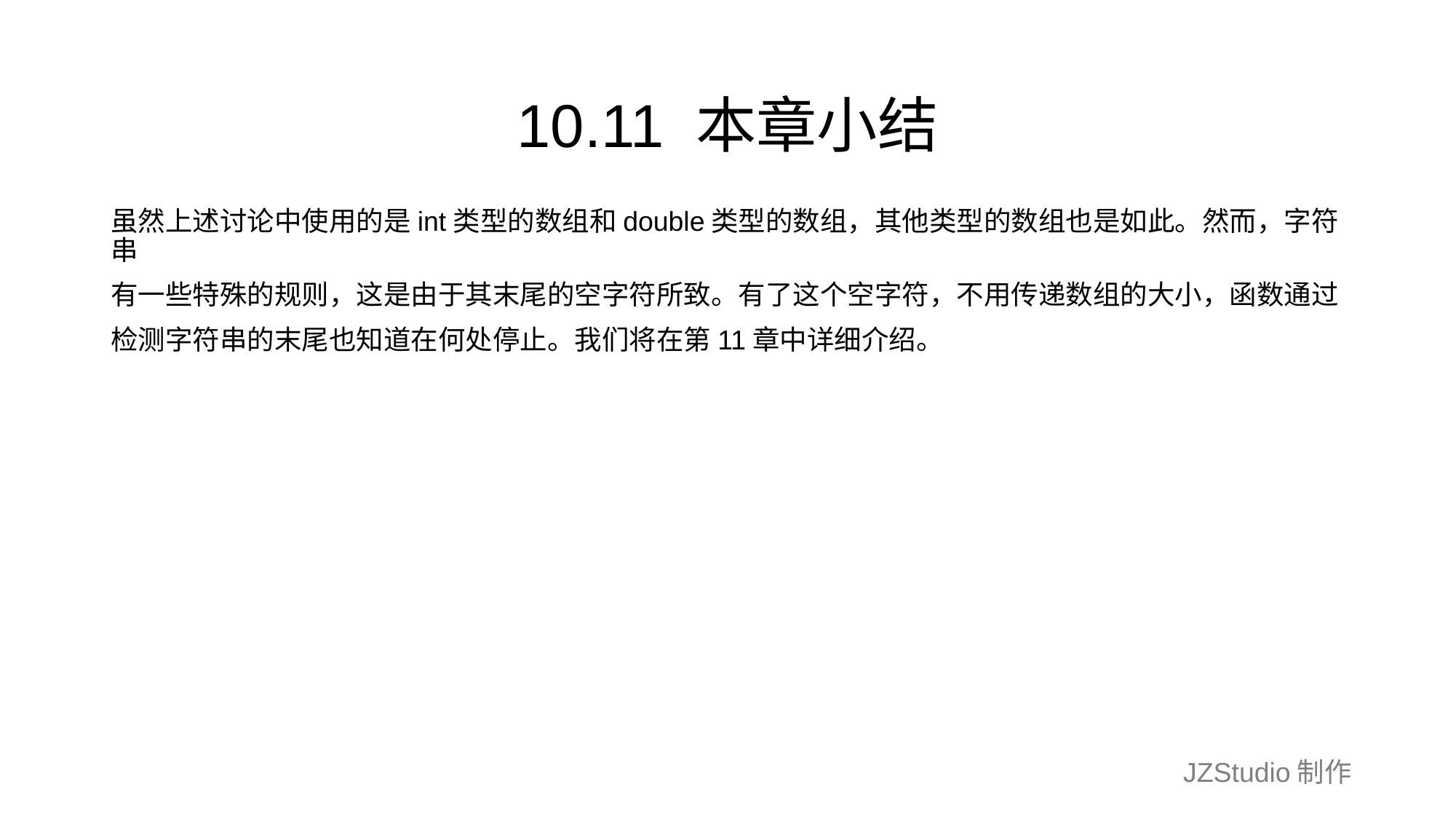

# 10.11 本章小结
虽然上述讨论中使用的是int类型的数组和double类型的数组，其他类型的数组也是如此。然而，字符串
有一些特殊的规则，这是由于其末尾的空字符所致。有了这个空字符，不用传递数组的大小，函数通过
检测字符串的末尾也知道在何处停止。我们将在第11章中详细介绍。